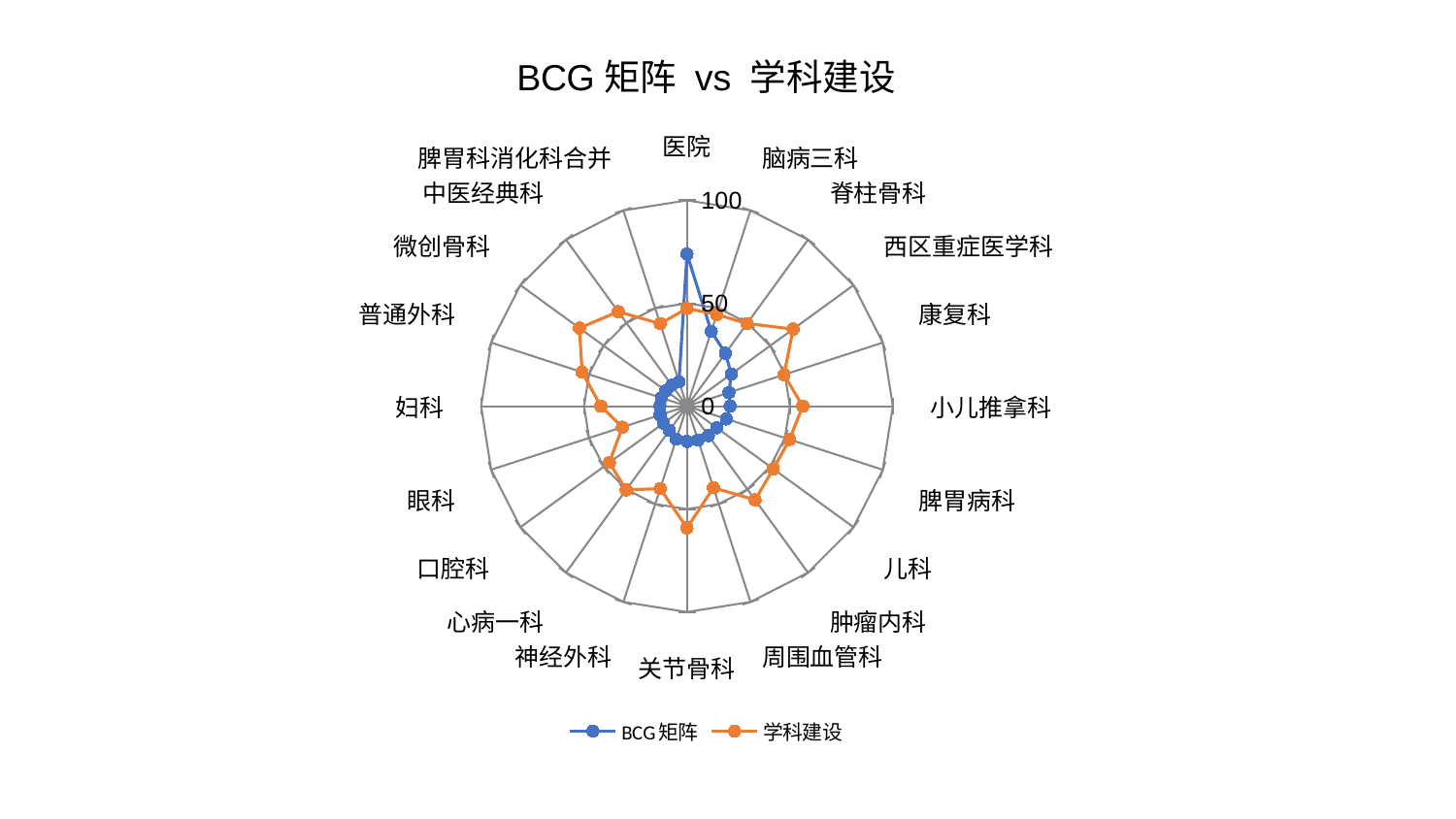

### Chart: BCG矩阵 vs 学科建设

| Category | BCG矩阵 | 学科建设 |
|---|---|---|
| 医院 | 73.91167455659351 | 47.50800549715969 |
| 脑病三科 | 38.200624603567725 | 46.84175869569652 |
| 脊柱骨科 | 31.81446255757083 | 49.674368574902104 |
| 西区重症医学科 | 26.61449357850511 | 63.73971316932489 |
| 康复科 | 21.436446743294795 | 49.571966603327695 |
| 小儿推拿科 | 20.9905178210979 | 56.22944261763839 |
| 脾胃病科 | 20.159615360103437 | 52.41275338568623 |
| 儿科 | 17.848290726079057 | 51.89020167761687 |
| 肿瘤内科 | 17.682074187757188 | 56.28815719736043 |
| 周围血管科 | 17.334239053465673 | 41.65881209974838 |
| 关节骨科 | 17.12059571239579 | 59.13343771350751 |
| 神经外科 | 16.86165557078275 | 42.125423580516106 |
| 心病一科 | 14.546639907994628 | 50.289680002809035 |
| 口腔科 | 14.06762589050694 | 46.62014225125526 |
| 眼科 | 13.761572113852317 | 33.0120498646881 |
| 妇科 | 13.156249438531999 | 41.83837826167093 |
| 普通外科 | 13.111619555397501 | 53.54457423201606 |
| 微创骨科 | 12.732791772193693 | 64.58972013383782 |
| 中医经典科 | 12.629067421584137 | 56.81037503554383 |
| 脾胃科消化科合并 | 12.54887935149368 | 42.151626432256656 |
77